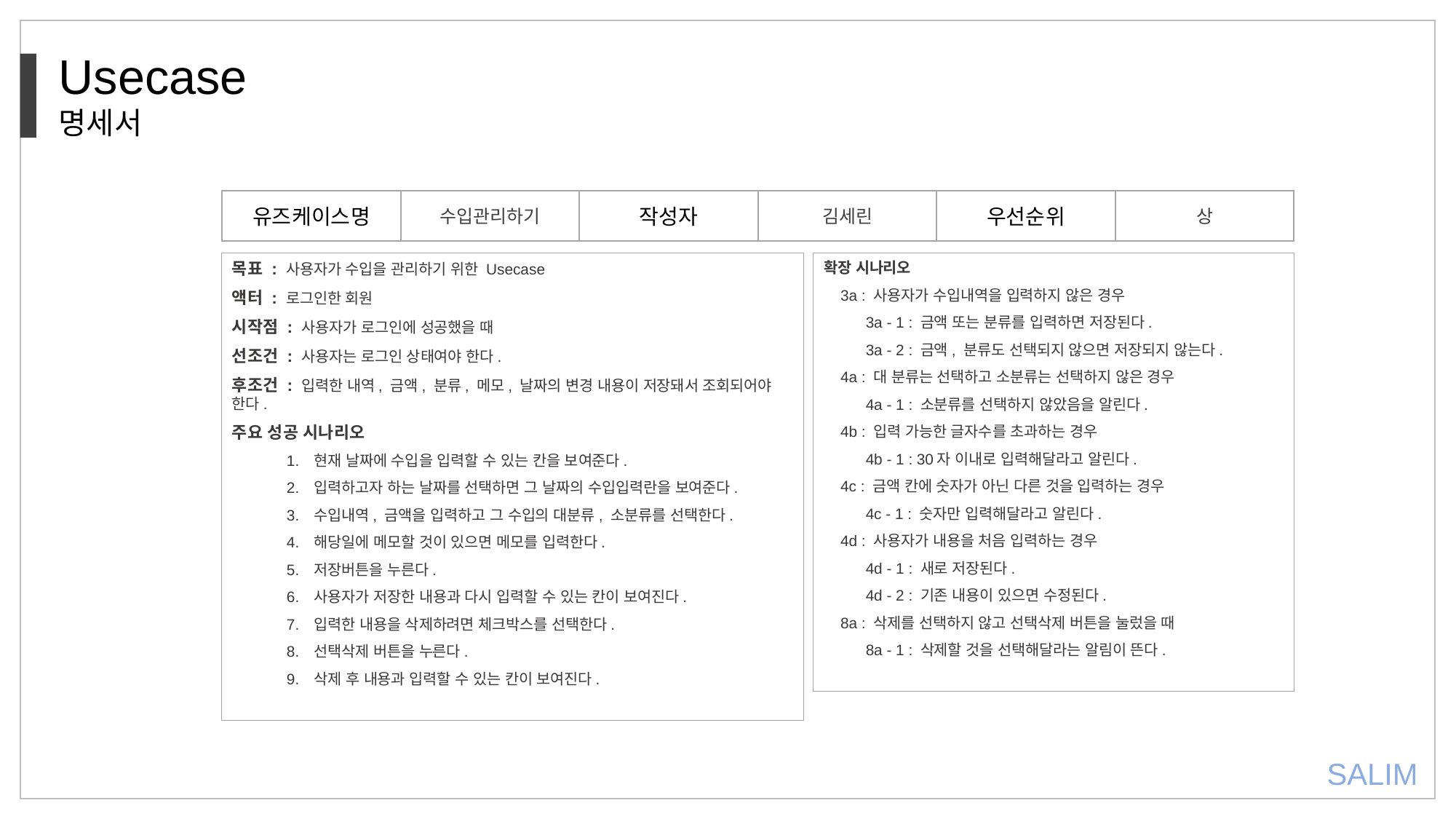

Usecase
명세서

유즈케이스명
상
수입관리하기
작성자
김세린
우선순위
확장 시나리오
    3a : 사용자가 수입내역을 입력하지 않은 경우
          3a - 1 : 금액 또는 분류를 입력하면 저장된다.
          3a - 2 : 금액, 분류도 선택되지 않으면 저장되지 않는다.
    4a : 대 분류는 선택하고 소분류는 선택하지 않은 경우
          4a - 1 : 소분류를 선택하지 않았음을 알린다.
    4b : 입력 가능한 글자수를 초과하는 경우
          4b - 1 : 30자 이내로 입력해달라고 알린다.
    4c : 금액 칸에 숫자가 아닌 다른 것을 입력하는 경우
          4c - 1 : 숫자만 입력해달라고 알린다.
    4d : 사용자가 내용을 처음 입력하는 경우
          4d - 1 : 새로 저장된다.
          4d - 2 : 기존 내용이 있으면 수정된다.
    8a : 삭제를 선택하지 않고 선택삭제 버튼을 눌렀을 때
          8a - 1 : 삭제할 것을 선택해달라는 알림이 뜬다.

목표 : 사용자가 수입을 관리하기 위한 Usecase
액터 : 로그인한 회원
시작점 : 사용자가 로그인에 성공했을 때
선조건 : 사용자는 로그인 상태여야 한다.
후조건 : 입력한 내역, 금액, 분류, 메모, 날짜의 변경 내용이 저장돼서 조회되어야 한다.
주요 성공 시나리오
현재 날짜에 수입을 입력할 수 있는 칸을 보여준다.
입력하고자 하는 날짜를 선택하면 그 날짜의 수입입력란을 보여준다.
수입내역, 금액을 입력하고 그 수입의 대분류, 소분류를 선택한다.
해당일에 메모할 것이 있으면 메모를 입력한다.
저장버튼을 누른다.
사용자가 저장한 내용과 다시 입력할 수 있는 칸이 보여진다.
입력한 내용을 삭제하려면 체크박스를 선택한다.
선택삭제 버튼을 누른다.
삭제 후 내용과 입력할 수 있는 칸이 보여진다.

SALIM